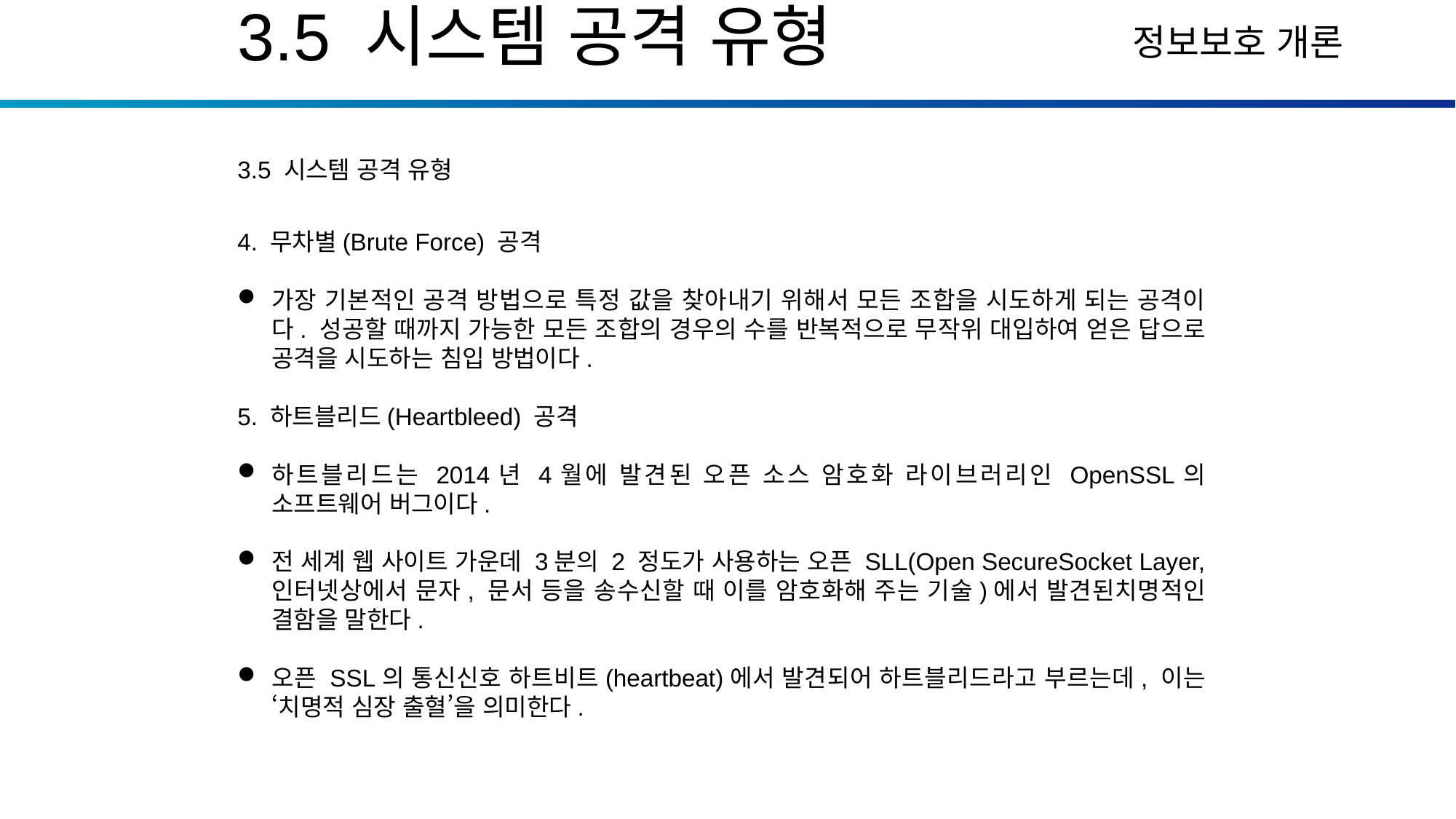

3.5 시스템 공격 유형
3.5 시스템 공격 유형

4. 무차별(Brute Force) 공격

가장 기본적인 공격 방법으로 특정 값을 찾아내기 위해서 모든 조합을 시도하게 되는 공격이다. 성공할 때까지 가능한 모든 조합의 경우의 수를 반복적으로 무작위 대입하여 얻은 답으로 공격을 시도하는 침입 방법이다.

5. 하트블리드(Heartbleed) 공격

하트블리드는 2014년 4월에 발견된 오픈 소스 암호화 라이브러리인 OpenSSL의 소프트웨어 버그이다.

전 세계 웹 사이트 가운데 3분의 2 정도가 사용하는 오픈 SLL(Open SecureSocket Layer, 인터넷상에서 문자, 문서 등을 송수신할 때 이를 암호화해 주는 기술)에서 발견된치명적인 결함을 말한다.

오픈 SSL의 통신신호 하트비트(heartbeat)에서 발견되어 하트블리드라고 부르는데, 이는 ‘치명적 심장 출혈’을 의미한다.